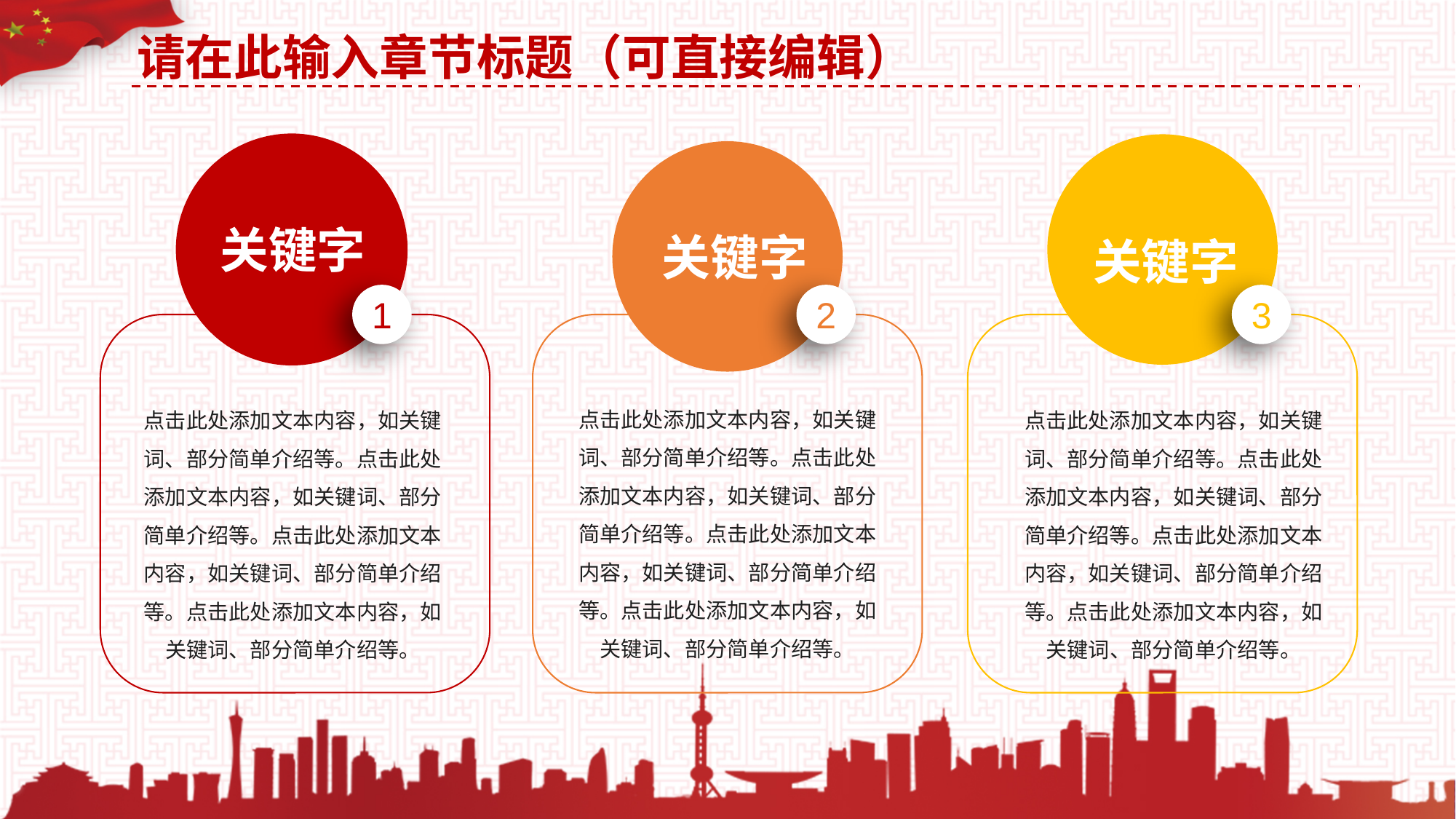

关键字
关键字
关键字
1
2
3

点击此处添加文本内容，如关键词、部分简单介绍等。点击此处添加文本内容，如关键词、部分简单介绍等。点击此处添加文本内容，如关键词、部分简单介绍等。点击此处添加文本内容，如关键词、部分简单介绍等。
点击此处添加文本内容，如关键词、部分简单介绍等。点击此处添加文本内容，如关键词、部分简单介绍等。点击此处添加文本内容，如关键词、部分简单介绍等。点击此处添加文本内容，如关键词、部分简单介绍等。
点击此处添加文本内容，如关键词、部分简单介绍等。点击此处添加文本内容，如关键词、部分简单介绍等。点击此处添加文本内容，如关键词、部分简单介绍等。点击此处添加文本内容，如关键词、部分简单介绍等。